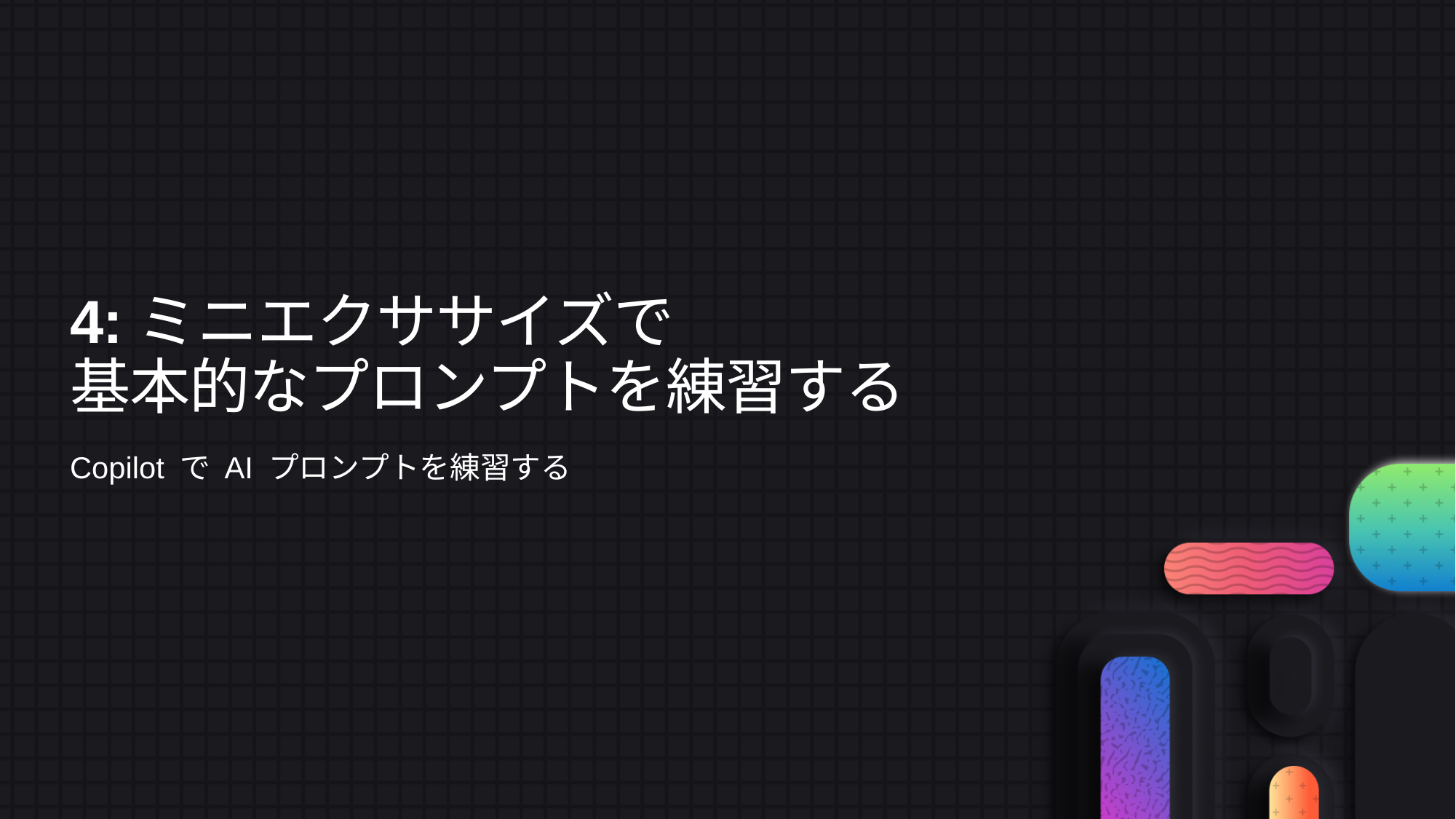

# 4:ミニエクササイズで 基本的なプロンプトを練習する
Copilot で AI プロンプトを練習する